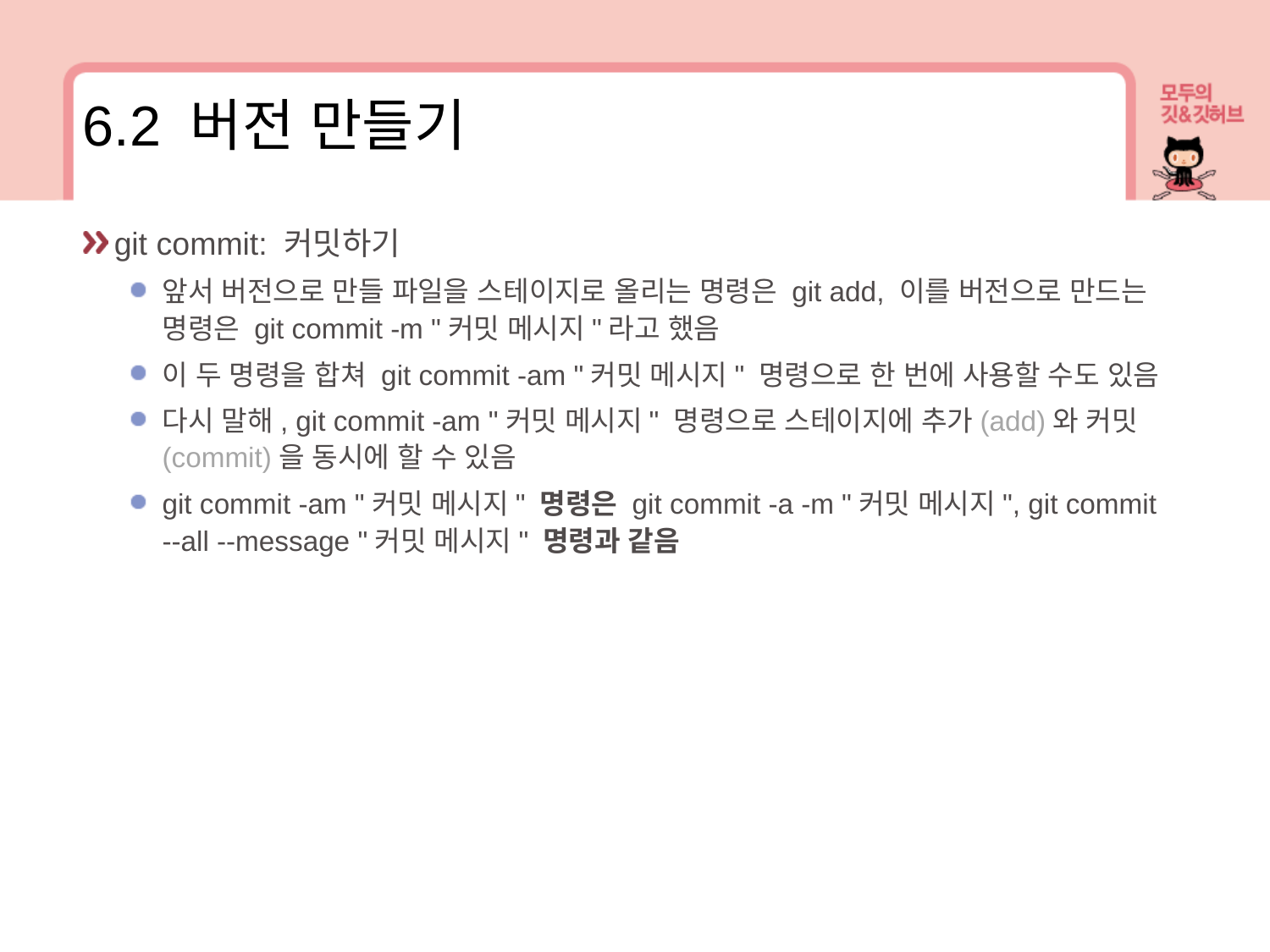

6.2 버전 만들기
git commit: 커밋하기
앞서 버전으로 만들 파일을 스테이지로 올리는 명령은 git add, 이를 버전으로 만드는 명령은 git commit -m "커밋 메시지"라고 했음
이 두 명령을 합쳐 git commit -am "커밋 메시지" 명령으로 한 번에 사용할 수도 있음
다시 말해, git commit -am "커밋 메시지" 명령으로 스테이지에 추가(add)와 커밋(commit)을 동시에 할 수 있음
git commit -am "커밋 메시지" 명령은 git commit -a -m "커밋 메시지", git commit --all --message "커밋 메시지" 명령과 같음